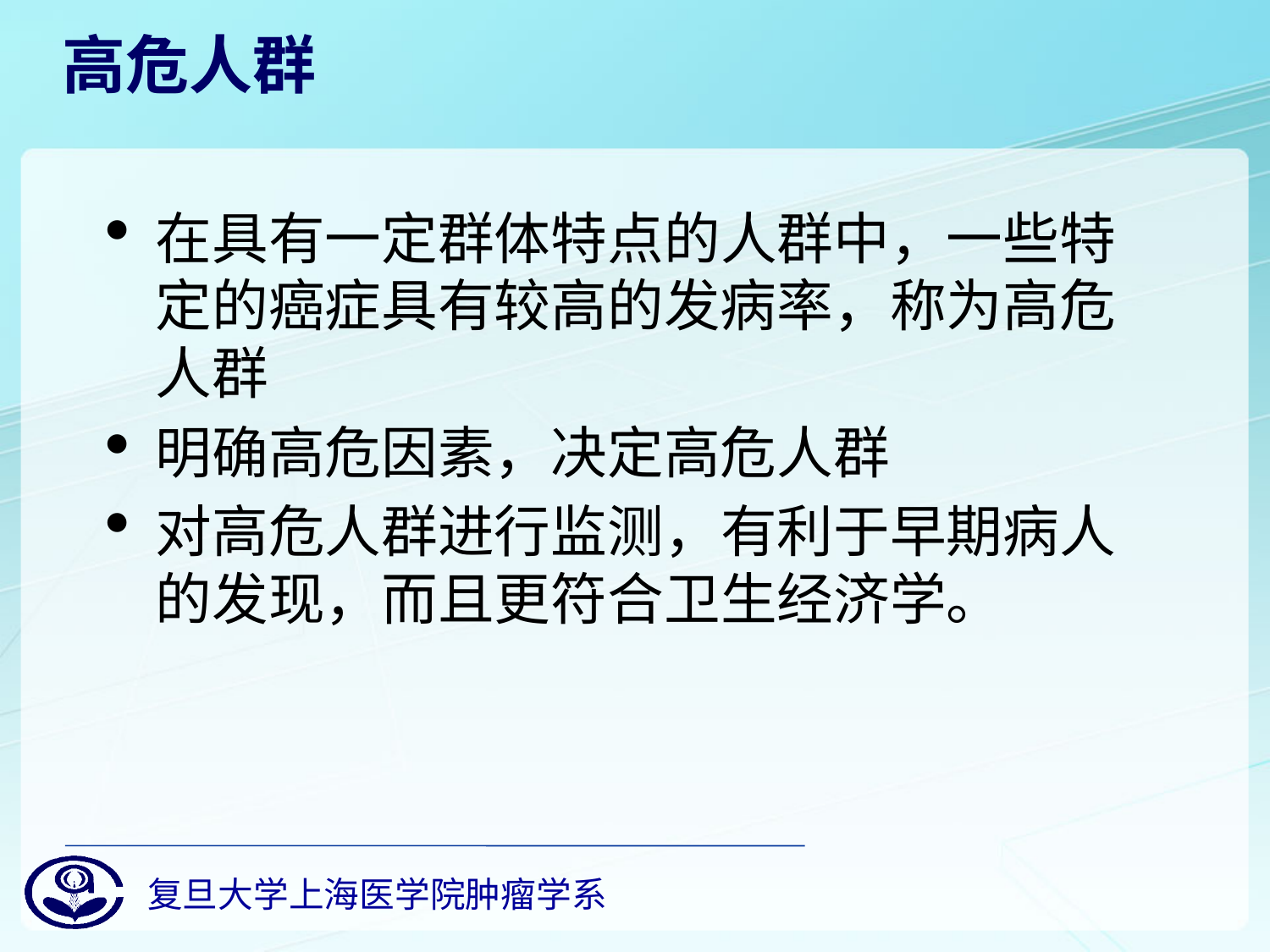

# 高危人群
在具有一定群体特点的人群中，一些特定的癌症具有较高的发病率，称为高危人群
明确高危因素，决定高危人群
对高危人群进行监测，有利于早期病人的发现，而且更符合卫生经济学。